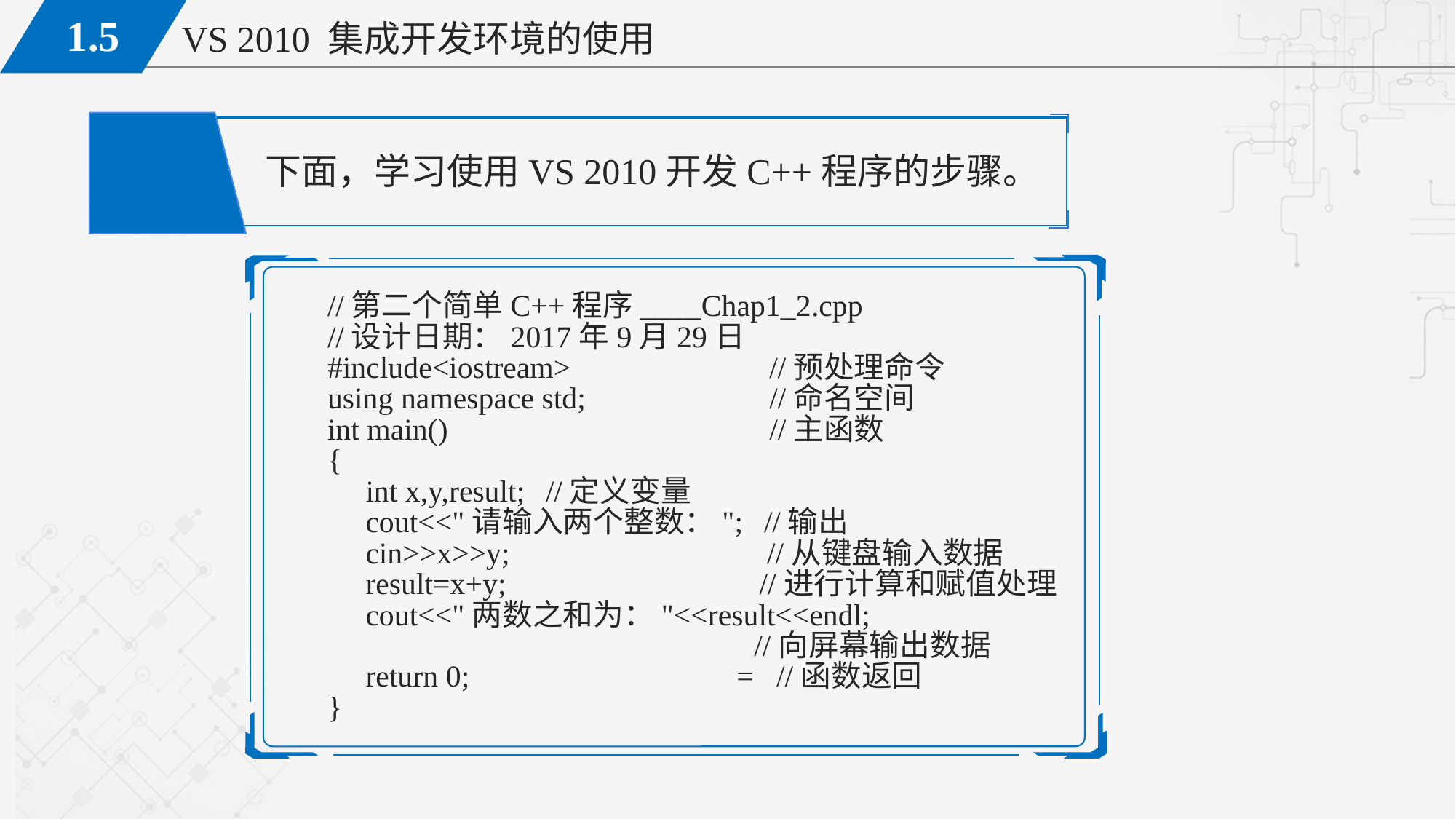

下面，学习使用VS 2010开发C++程序的步骤。

//第二个简单C++程序____Chap1_2.cpp
//设计日期：2017年9月29日
#include<iostream>	               //预处理命令
using namespace std;	               //命名空间
int main()		               //主函数
{
     int x,y,result;	//定义变量
     cout<<"请输入两个整数：";	//输出
     cin>>x>>y;	                             //从键盘输入数据
     result=x+y;	                            //进行计算和赋值处理
     cout<<"两数之和为："<<result<<endl;
			             //向屏幕输出数据
     return 0;	                         =   //函数返回
}